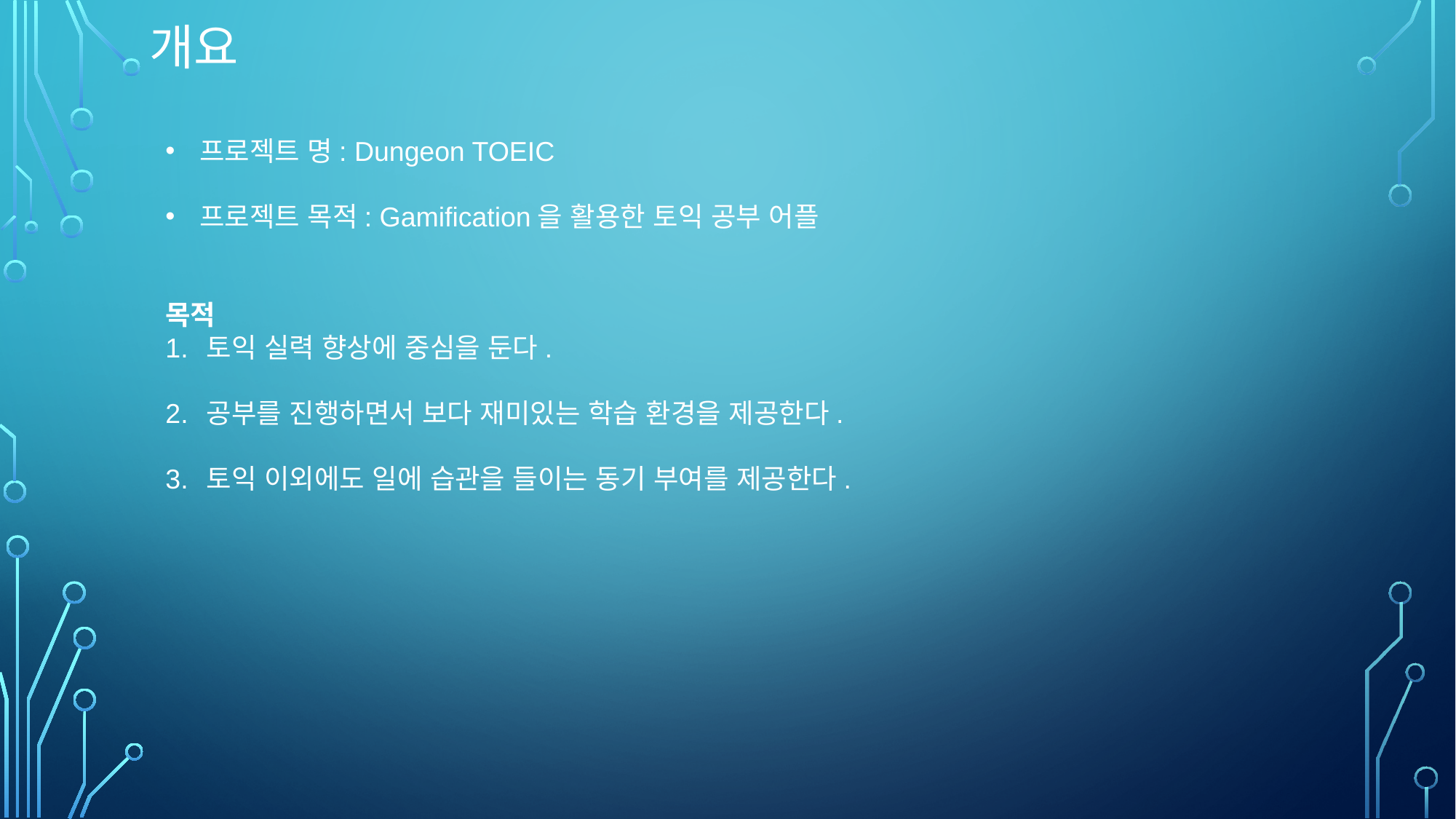

개요
프로젝트 명: Dungeon TOEIC

프로젝트 목적: Gamification을 활용한 토익 공부 어플

목적
토익 실력 향상에 중심을 둔다.

공부를 진행하면서 보다 재미있는 학습 환경을 제공한다.

토익 이외에도 일에 습관을 들이는 동기 부여를 제공한다.